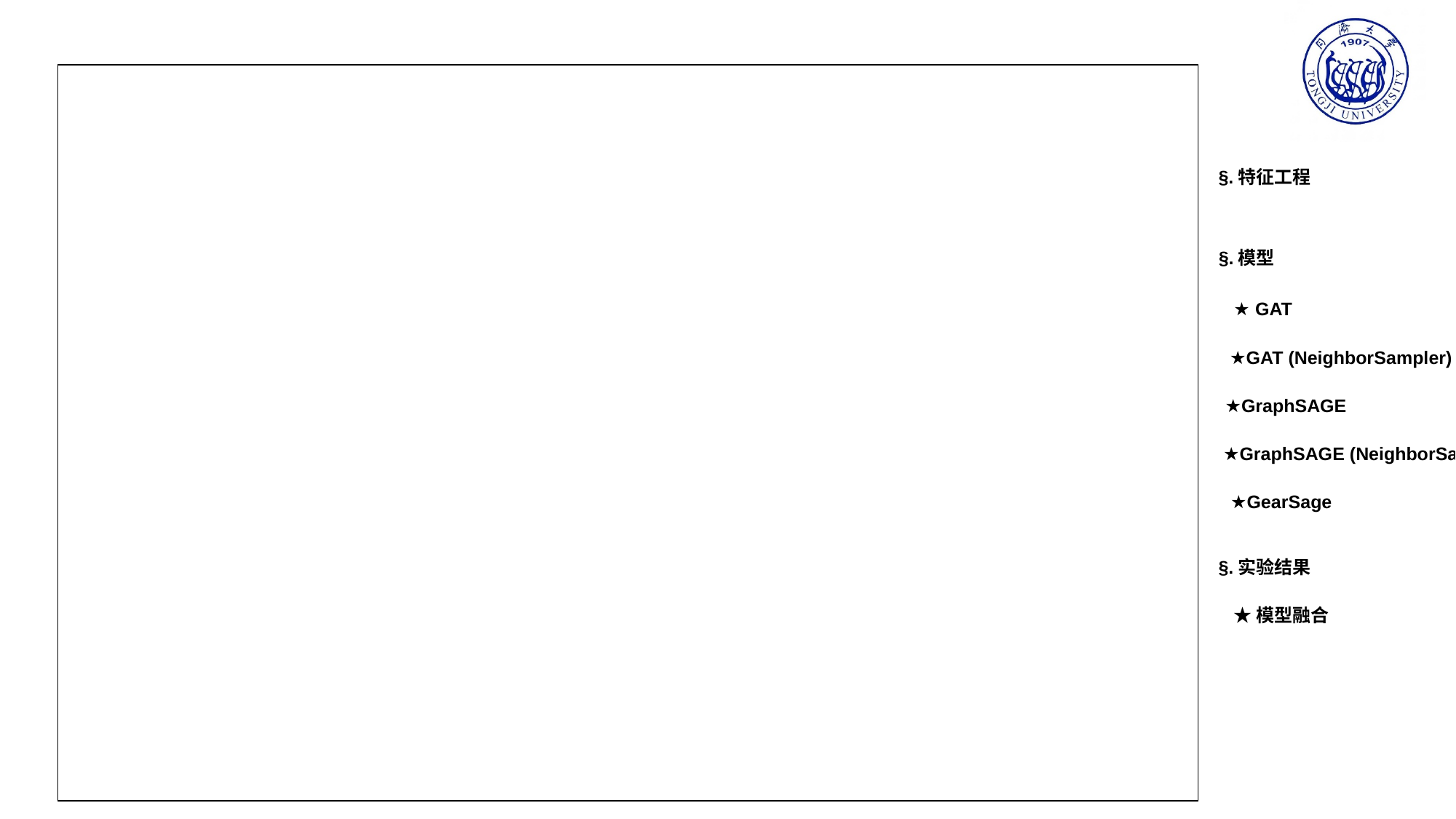

§.特征工程
§.模型
★ GAT
★GAT (NeighborSampler)
★GraphSAGE
★GraphSAGE (NeighborSampler)
★GearSage
§.实验结果

★模型融合